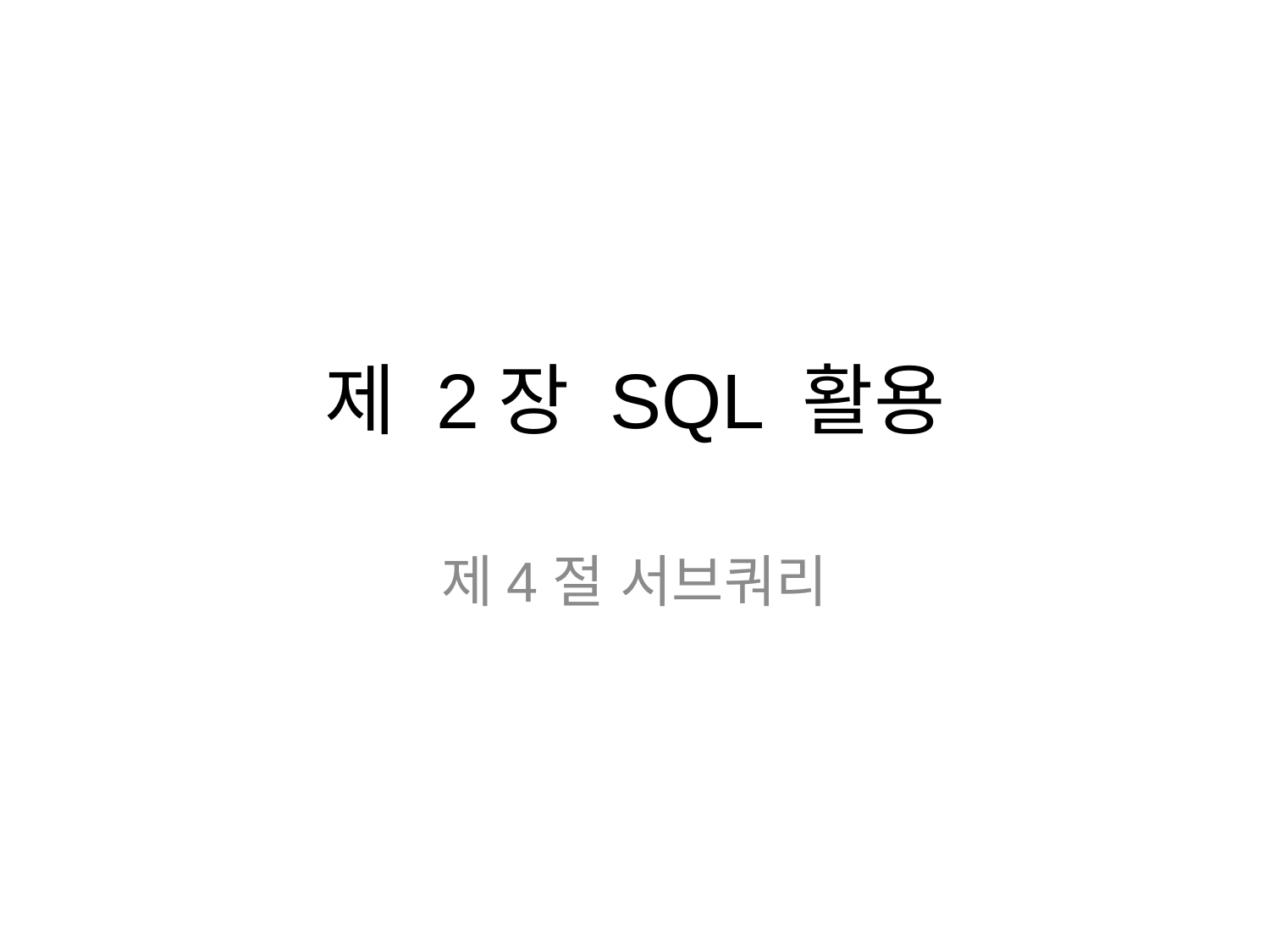

# 제 2장 SQL 활용
제4절 서브쿼리